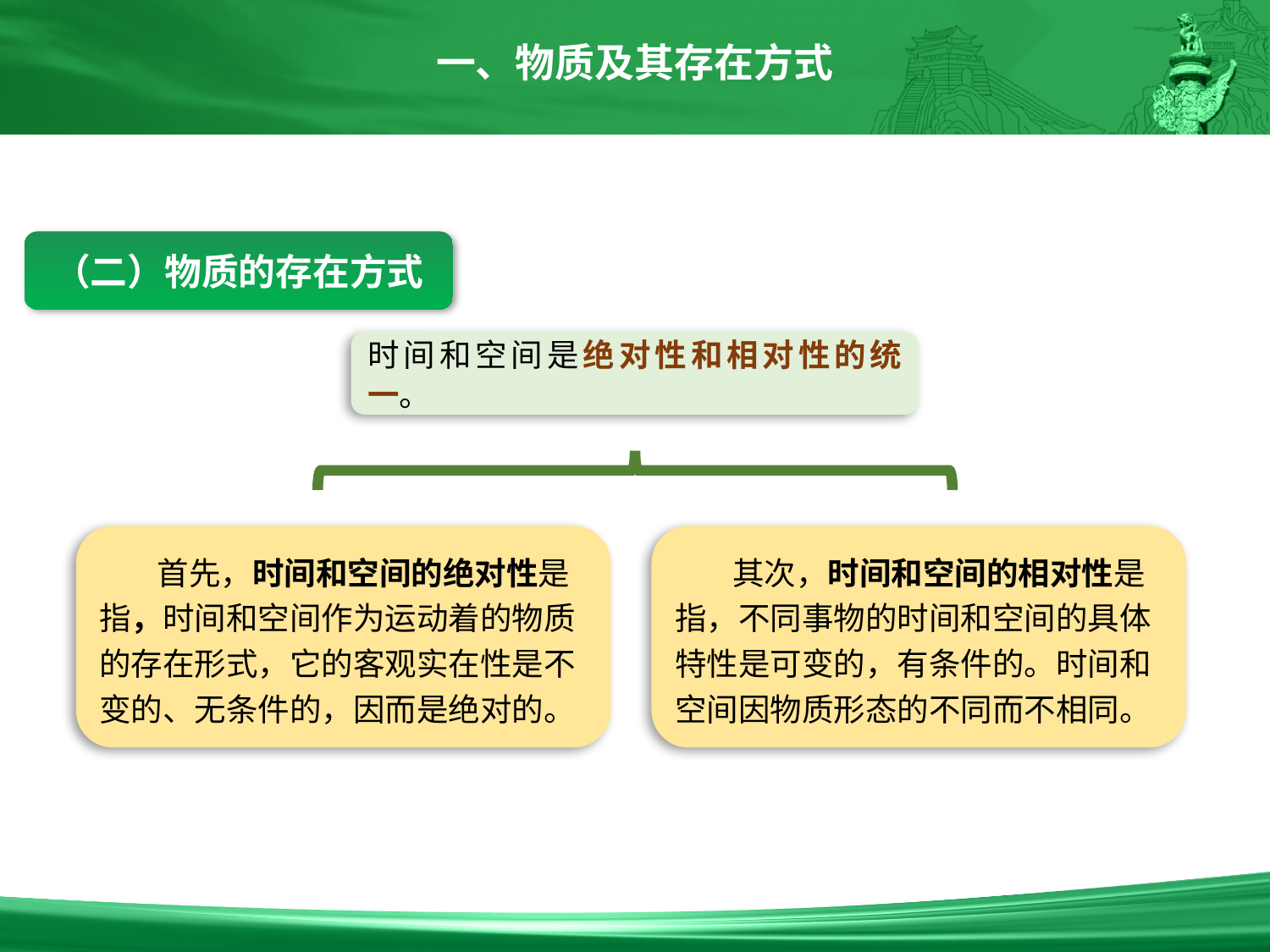

一、物质及其存在方式

（二）物质的存在方式
时间和空间是绝对性和相对性的统一。
       首先，时间和空间的绝对性是指，时间和空间作为运动着的物质的存在形式，它的客观实在性是不变的、无条件的，因而是绝对的。
       其次，时间和空间的相对性是指，不同事物的时间和空间的具体特性是可变的，有条件的。时间和空间因物质形态的不同而不相同。